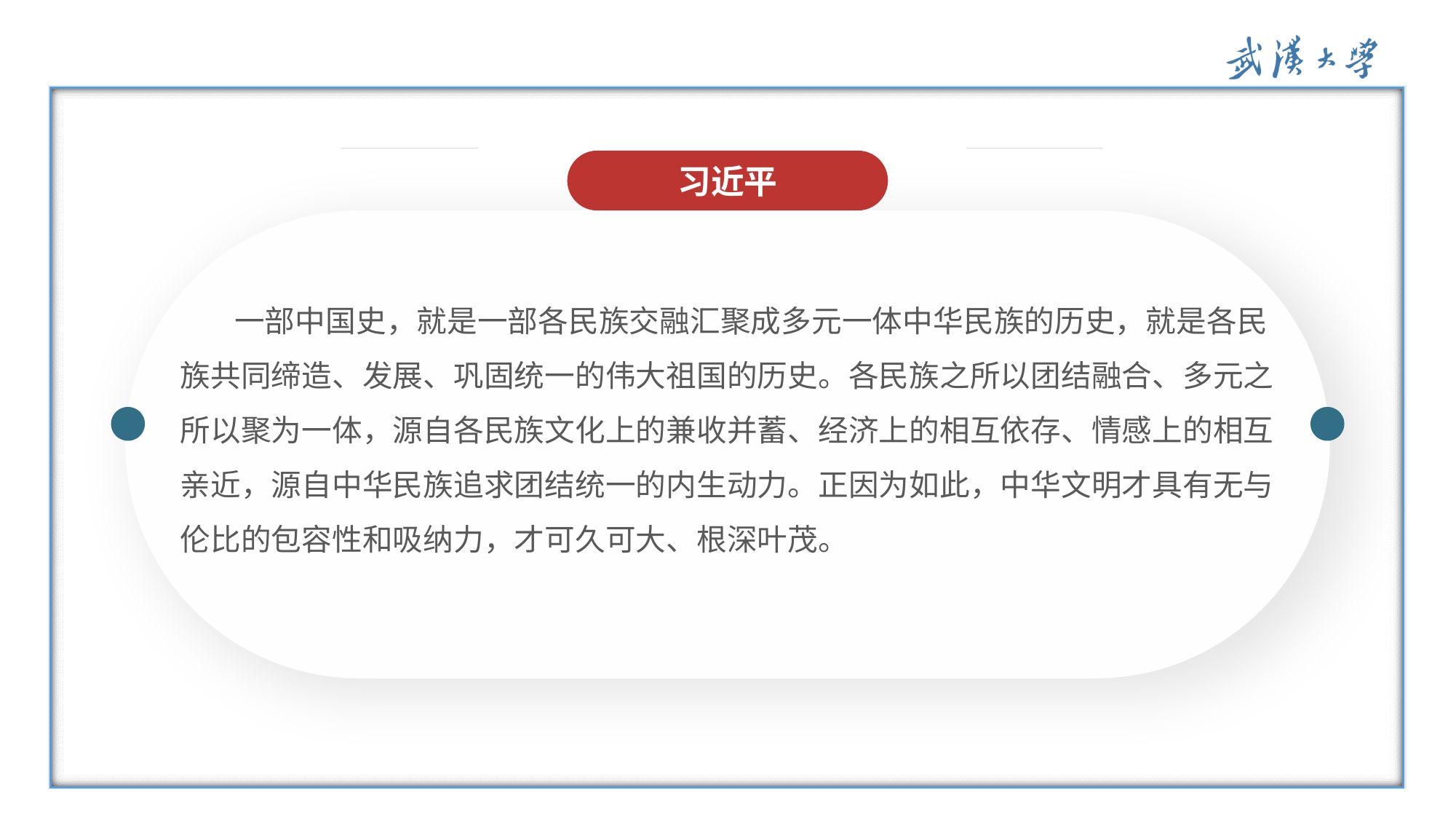

习近平

       一部中国史，就是一部各民族交融汇聚成多元一体中华民族的历史，就是各民族共同缔造、发展、巩固统一的伟大祖国的历史。各民族之所以团结融合、多元之所以聚为一体，源自各民族文化上的兼收并蓄、经济上的相互依存、情感上的相互亲近，源自中华民族追求团结统一的内生动力。正因为如此，中华文明才具有无与伦比的包容性和吸纳力，才可久可大、根深叶茂。